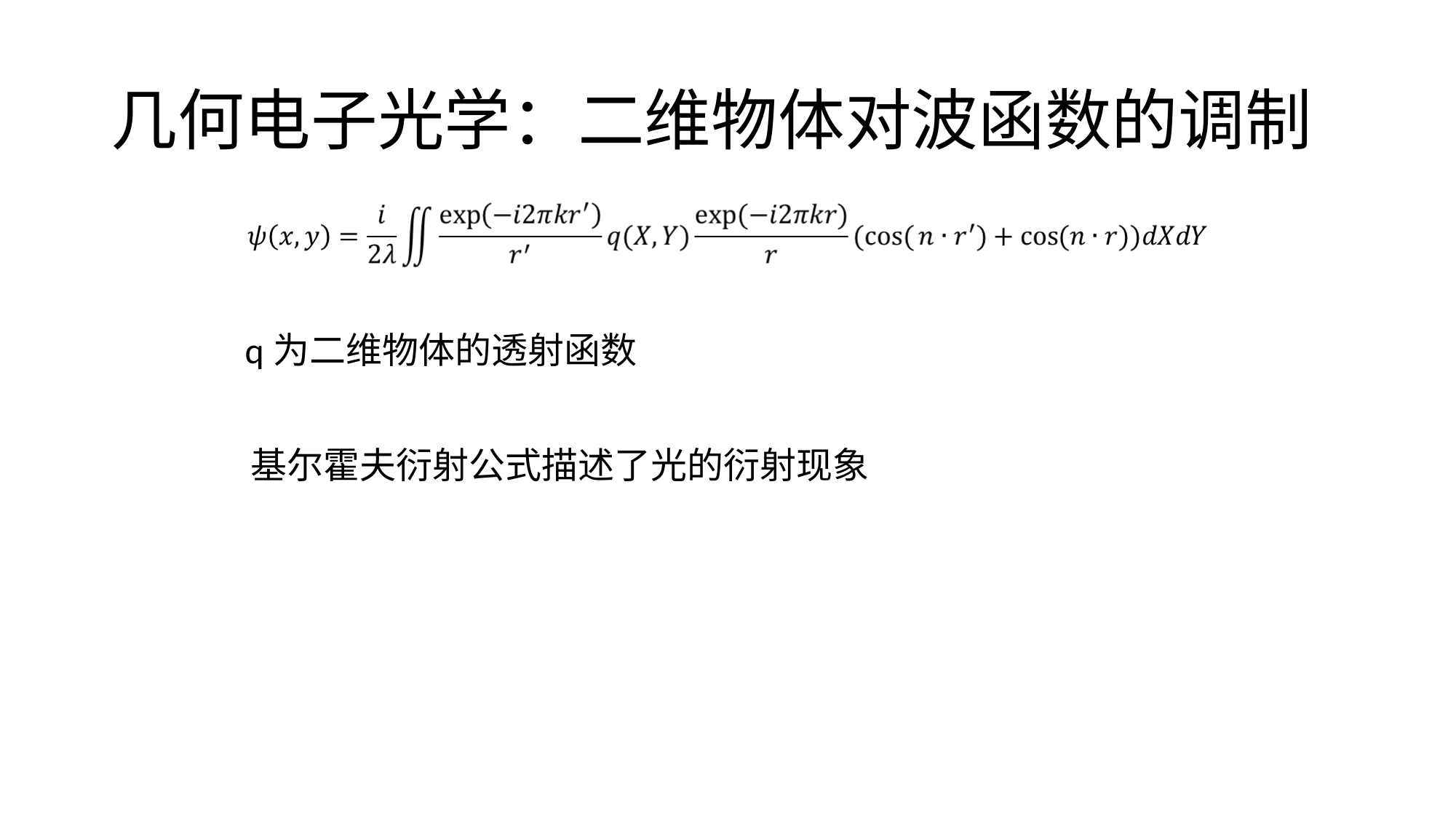

# 几何电子光学：二维物体对波函数的调制

q为二维物体的透射函数
基尔霍夫衍射公式描述了光的衍射现象